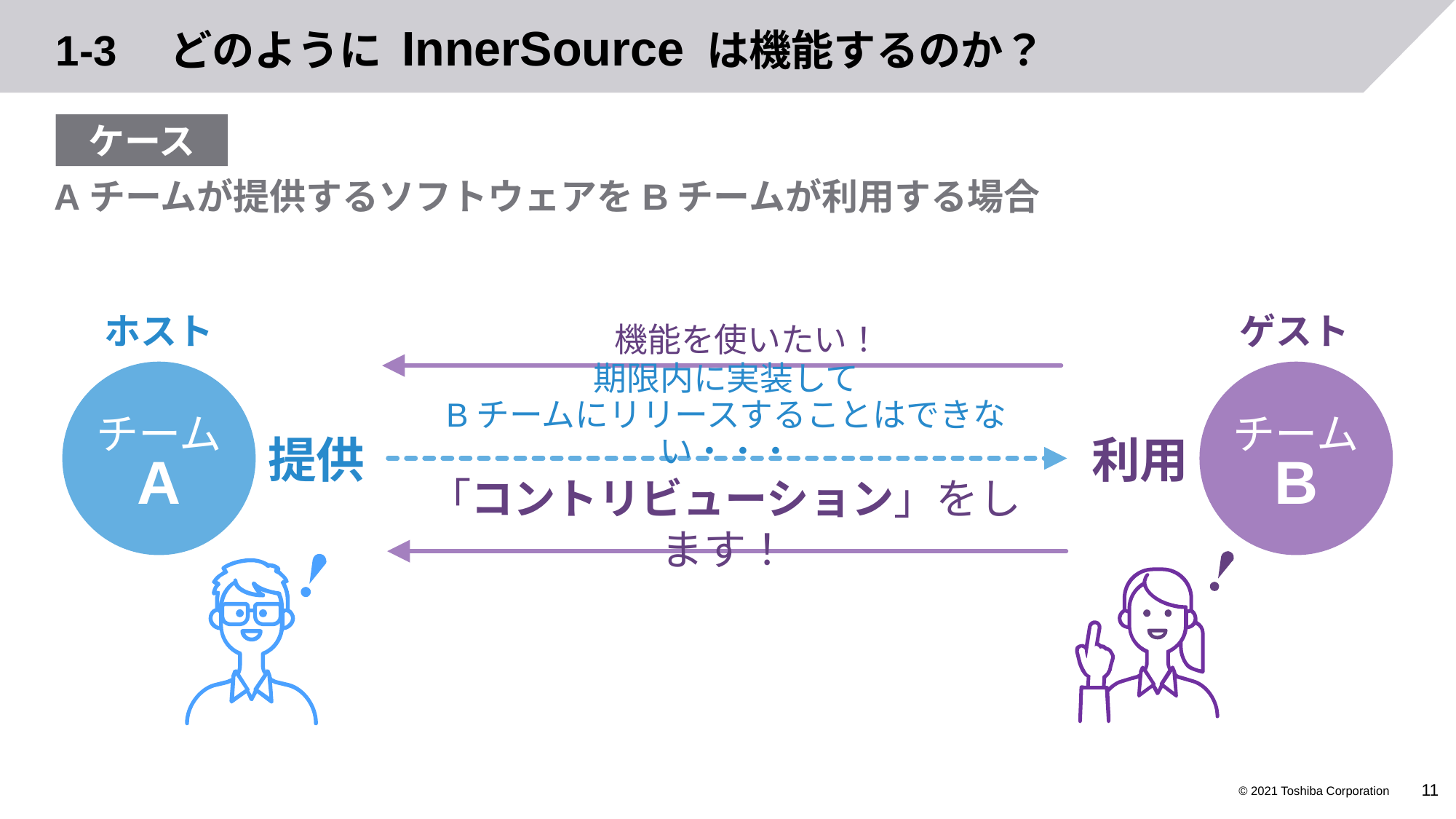

# 1-3　どのように InnerSource は機能するのか？
ケース
Aチームが提供するソフトウェアをBチームが利用する場合
ホスト
ゲスト
機能を使いたい！
チーム
A
チーム
B
期限内に実装して
Bチームにリリースすることはできない・・・
提供
利用
「コントリビューション」をします！